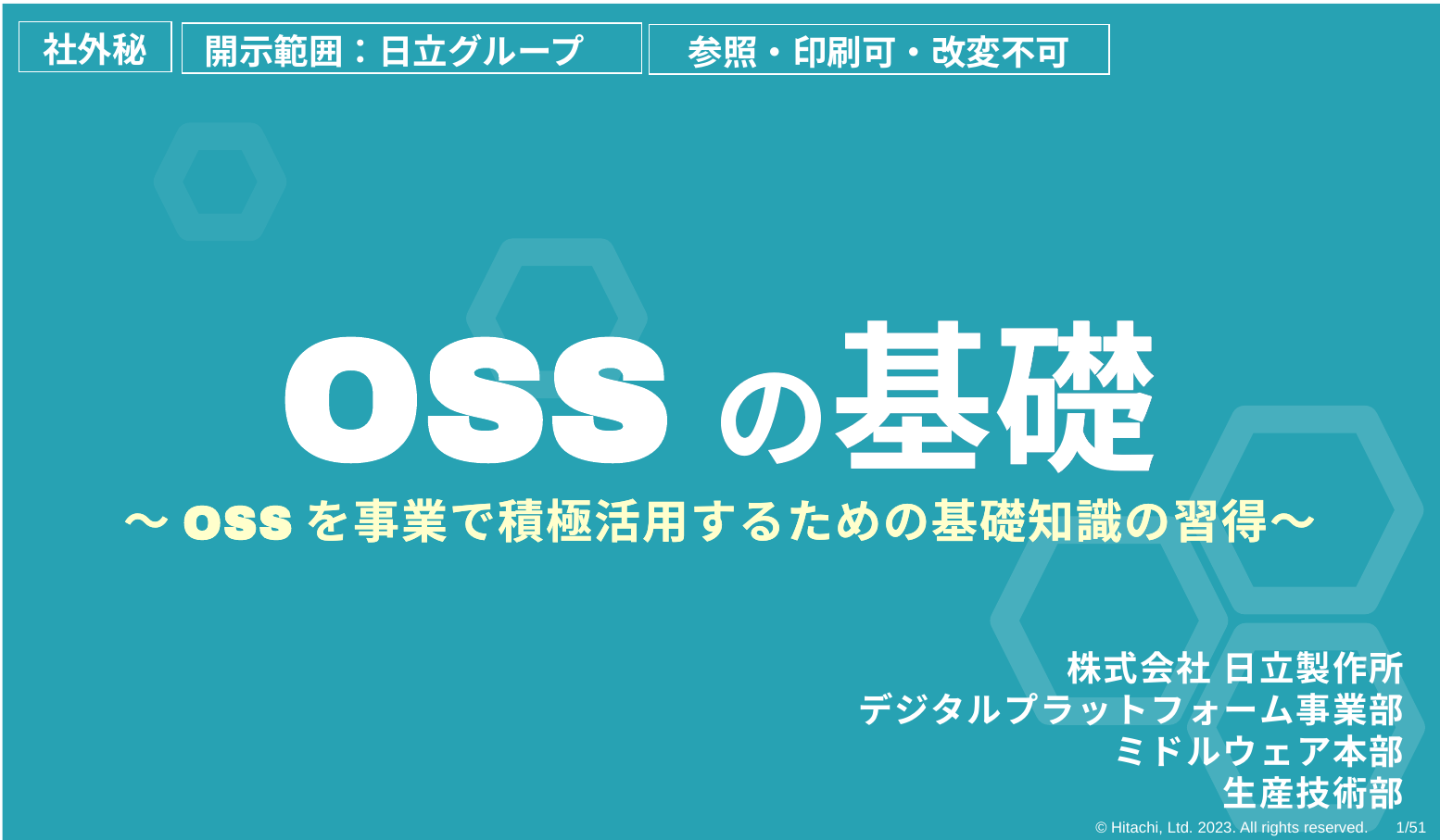

社外秘

開示範囲：日立グループ
参照・印刷可・改変不可

OSSの基礎
～OSSを事業で積極活用するための基礎知識の習得～
OSSの基礎
～OSSを事業で積極活用するための基礎知識の習得～

株式会社 日立製作所
デジタルプラットフォーム事業部
ミドルウェア本部
生産技術部
© Hitachi, Ltd. 2023. All rights reserved. 　1/51